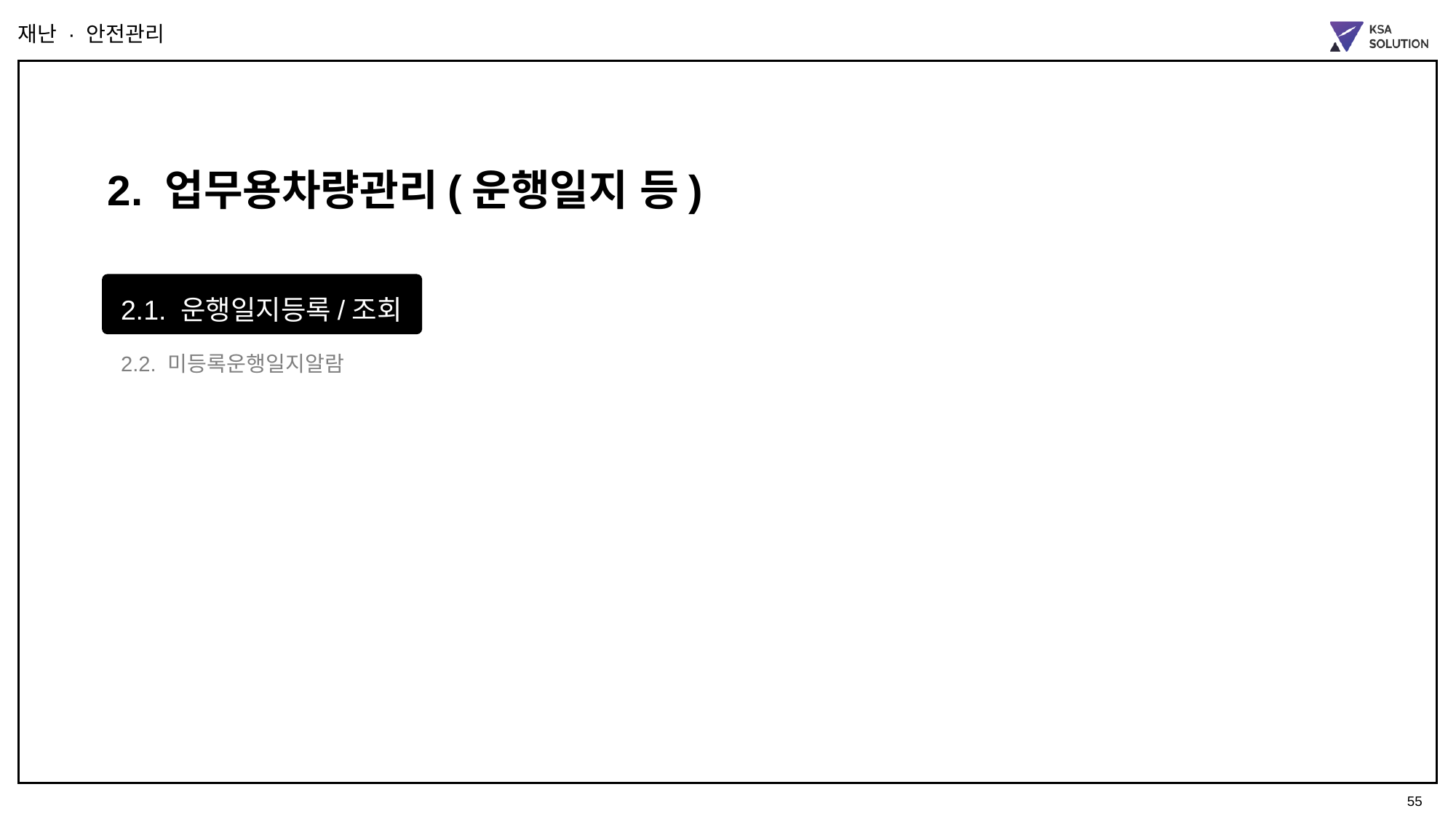

재난 · 안전관리
2. 업무용차량관리(운행일지 등)
2.1. 운행일지등록/조회
2.2. 미등록운행일지알람